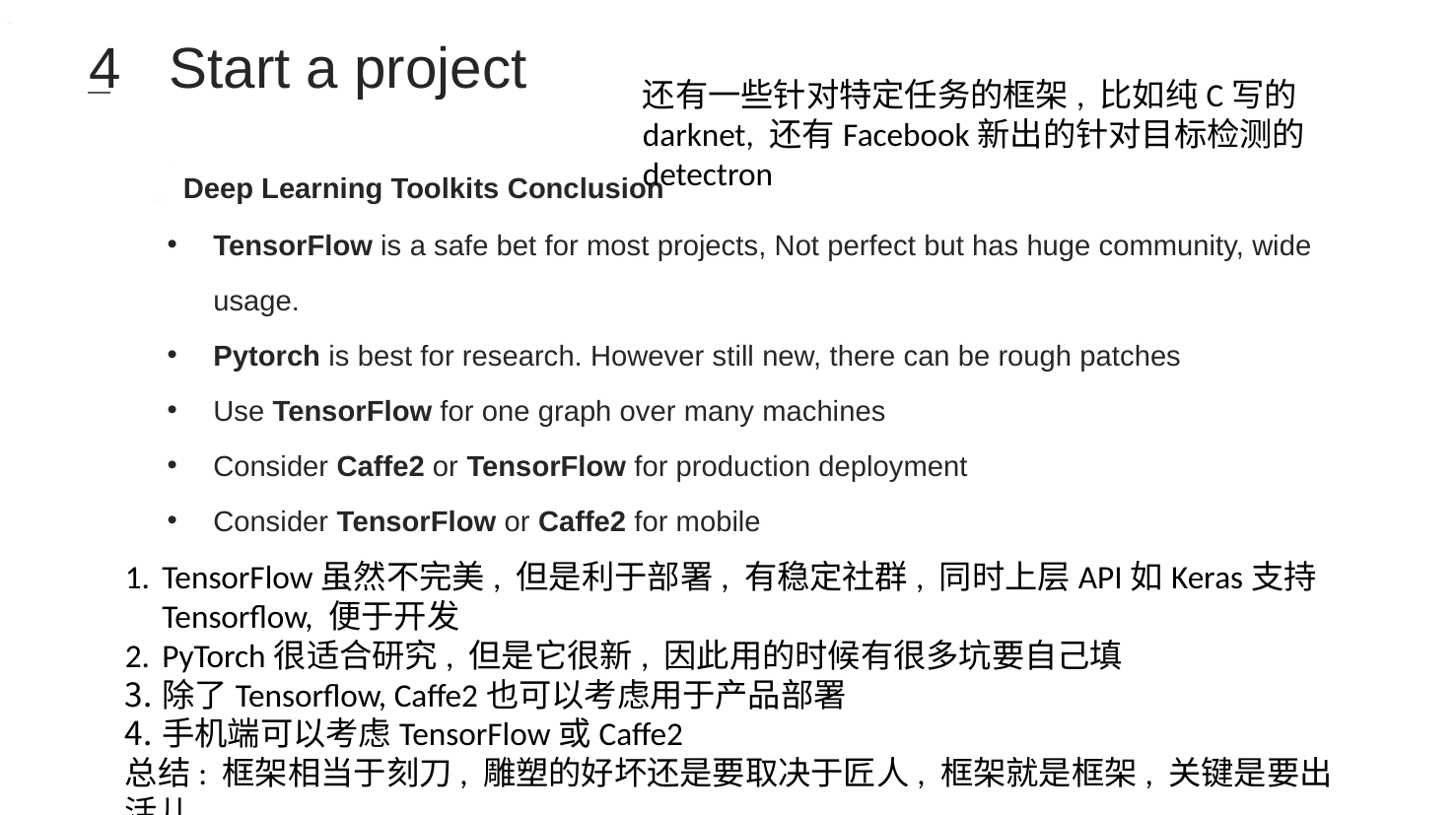

4   Start a project
还有一些针对特定任务的框架, 比如纯C写的darknet, 还有Facebook新出的针对目标检测的detectron
Deep Learning Toolkits Conclusion
TensorFlow is a safe bet for most projects, Not perfect but has huge community, wide usage.
Pytorch is best for research. However still new, there can be rough patches
Use TensorFlow for one graph over many machines
Consider Caffe2 or TensorFlow for production deployment
Consider TensorFlow or Caffe2 for mobile
TensorFlow虽然不完美, 但是利于部署, 有稳定社群, 同时上层API如Keras支持Tensorflow, 便于开发
PyTorch很适合研究, 但是它很新, 因此用的时候有很多坑要自己填
除了Tensorflow, Caffe2也可以考虑用于产品部署
手机端可以考虑TensorFlow或Caffe2
总结: 框架相当于刻刀, 雕塑的好坏还是要取决于匠人, 框架就是框架, 关键是要出活儿